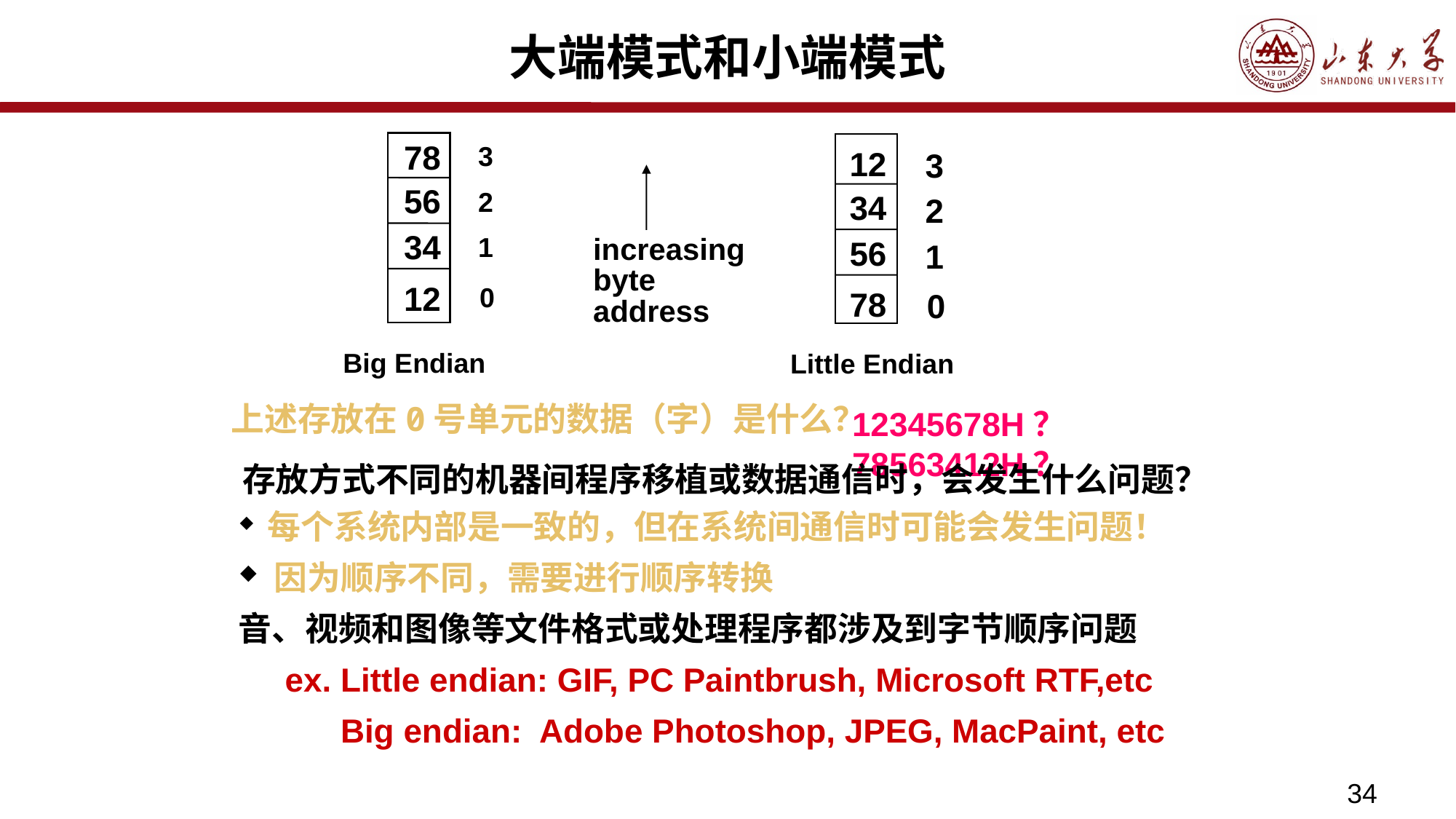

# 大端模式和小端模式

78
3
12
3

56

2
34
2

34

1
increasing
byte
address
56
1

12
0
78
0
Big Endian
Little Endian
上述存放在0号单元的数据（字）是什么？
12345678H？ 78563412H？
存放方式不同的机器间程序移植或数据通信时，会发生什么问题？
 每个系统内部是一致的，但在系统间通信时可能会发生问题！
 因为顺序不同，需要进行顺序转换
音、视频和图像等文件格式或处理程序都涉及到字节顺序问题
     ex. Little endian: GIF, PC Paintbrush, Microsoft RTF,etc
           Big endian:  Adobe Photoshop, JPEG, MacPaint, etc

34